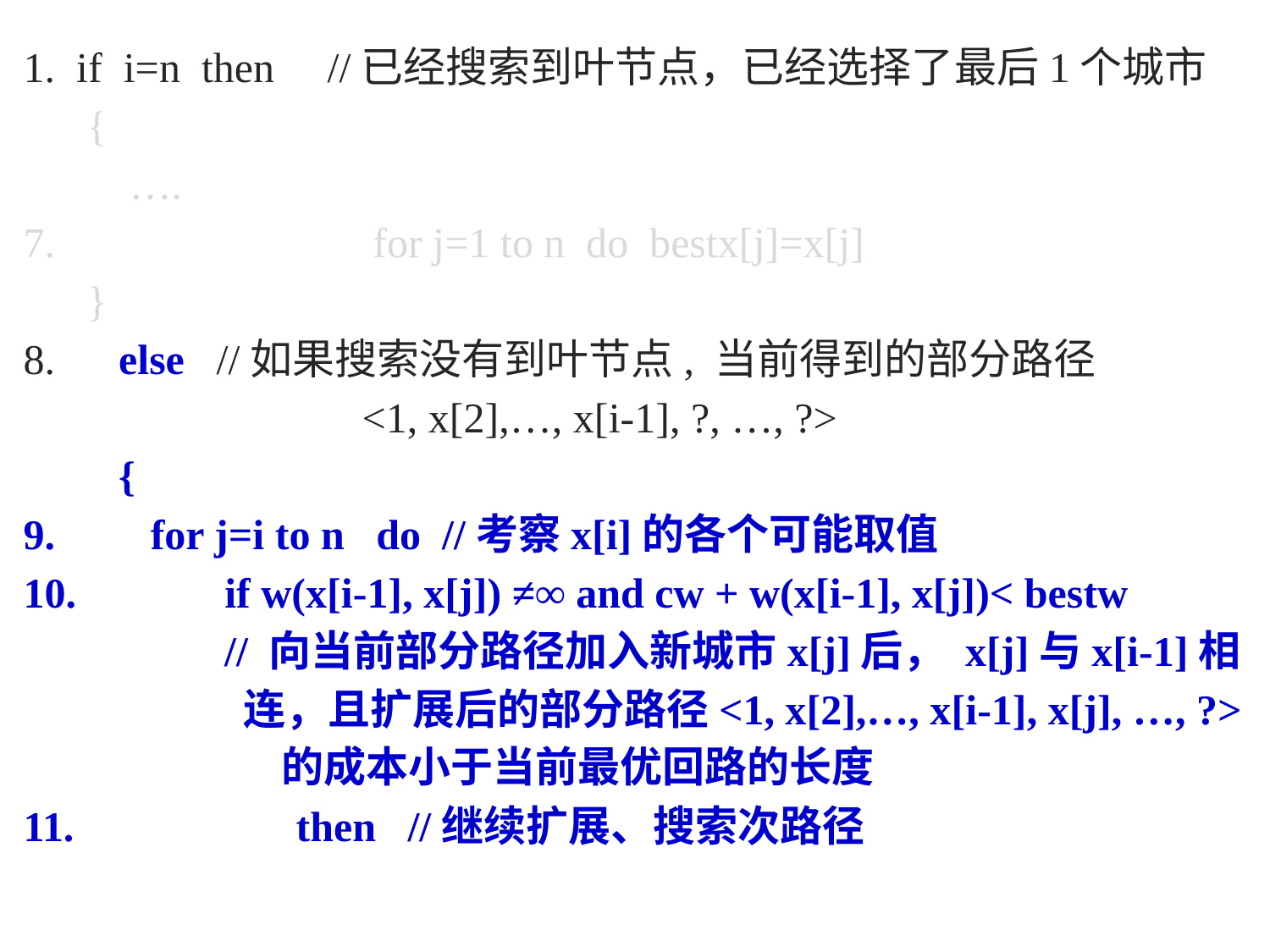

1.  if  i=n  then     //已经搜索到叶节点，已经选择了最后1个城市
      {
          ….
7.                              for j=1 to n  do  bestx[j]=x[j]
      }
8.      else   //如果搜索没有到叶节点, 当前得到的部分路径
                                <1, x[2],…, x[i-1], ?, …, ?>
         {
9.         for j=i to n   do  //考察x[i]的各个可能取值
10.              if w(x[i-1], x[j]) ≠∞ and cw + w(x[i-1], x[j])< bestw
                   // 向当前部分路径加入新城市x[j]后， x[j]与x[i-1]相
                      连，且扩展后的部分路径<1, x[2],…, x[i-1], x[j], …, ?>
                          的成本小于当前最优回路的长度
11.                     then   //继续扩展、搜索次路径